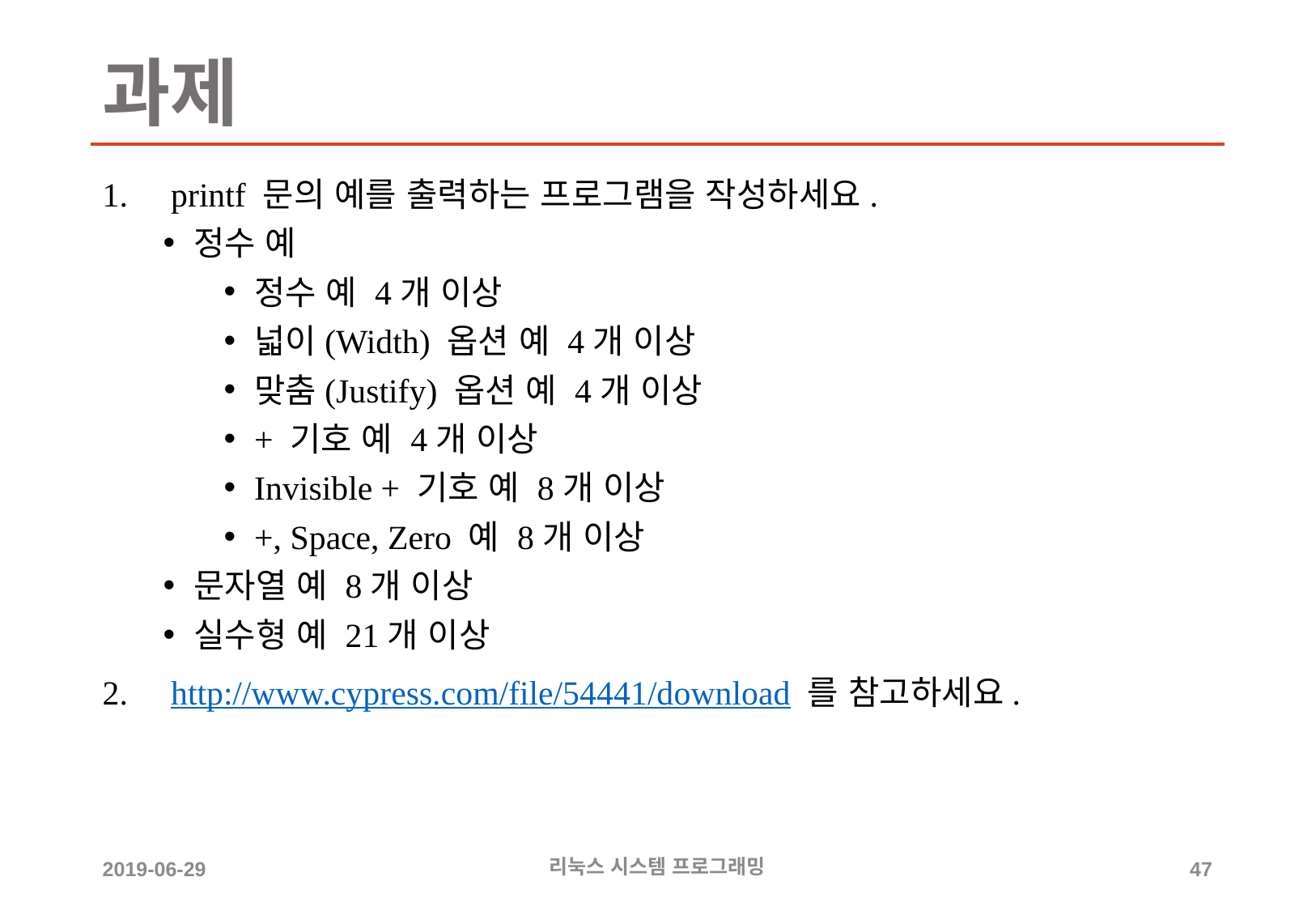

# 과제
printf 문의 예를 출력하는 프로그램을 작성하세요.
정수 예
정수 예 4개 이상
넓이(Width) 옵션 예 4개 이상
맞춤(Justify) 옵션 예 4개 이상
+ 기호 예 4개 이상
Invisible + 기호 예 8개 이상
+, Space, Zero 예 8개 이상
문자열 예 8개 이상
실수형 예 21개 이상
http://www.cypress.com/file/54441/download 를 참고하세요.
2019-06-29
리눅스 시스템 프로그래밍
47